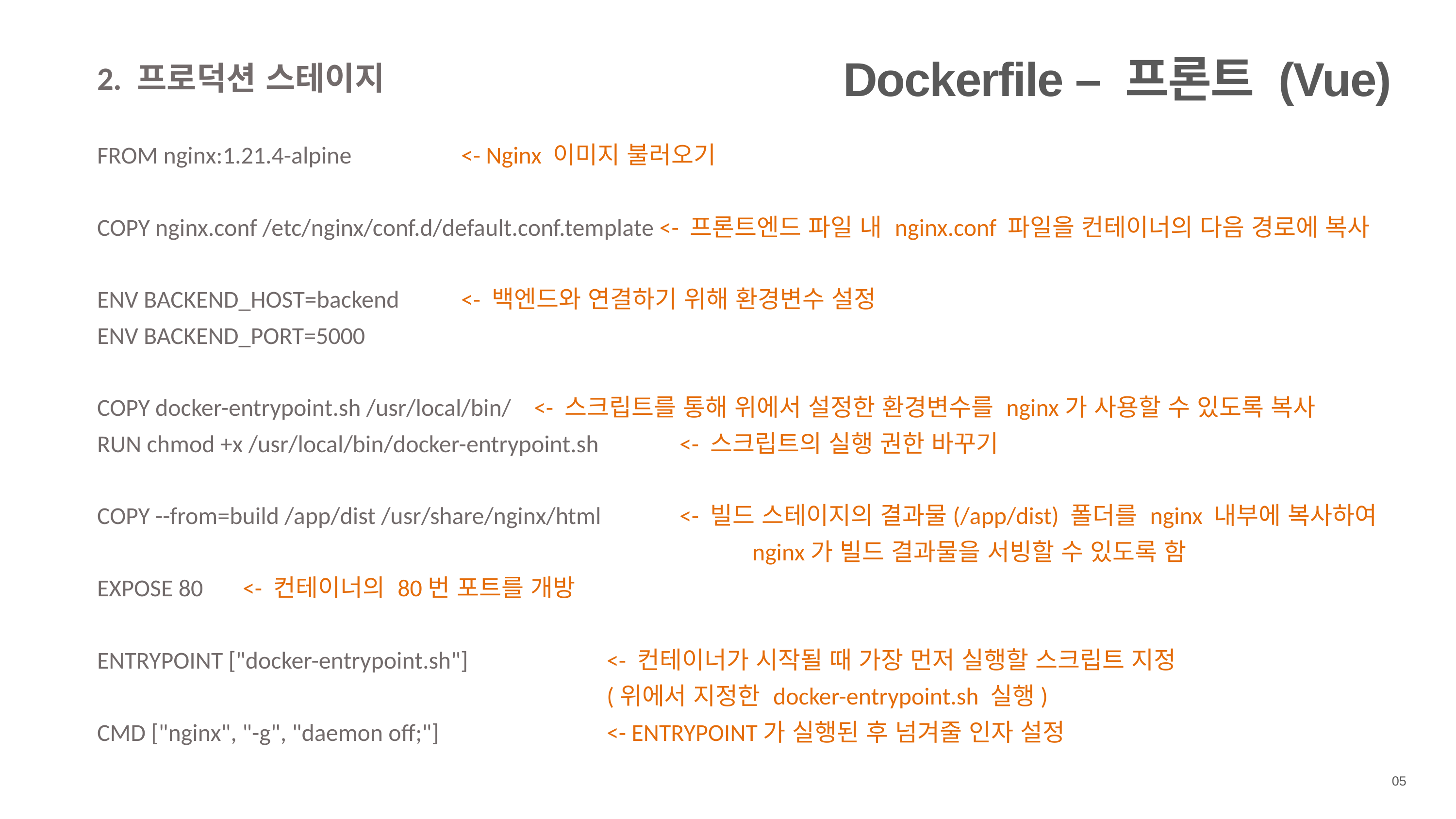

2. 프로덕션 스테이지

FROM nginx:1.21.4-alpine		<- Nginx 이미지 불러오기

COPY nginx.conf /etc/nginx/conf.d/default.conf.template <- 프론트엔드 파일 내 nginx.conf 파일을 컨테이너의 다음 경로에 복사

ENV BACKEND_HOST=backend	<- 백엔드와 연결하기 위해 환경변수 설정
ENV BACKEND_PORT=5000

COPY docker-entrypoint.sh /usr/local/bin/	<- 스크립트를 통해 위에서 설정한 환경변수를 nginx가 사용할 수 있도록 복사
RUN chmod +x /usr/local/bin/docker-entrypoint.sh		<- 스크립트의 실행 권한 바꾸기

COPY --from=build /app/dist /usr/share/nginx/html		<- 빌드 스테이지의 결과물(/app/dist) 폴더를 nginx 내부에 복사하여
									nginx가 빌드 결과물을 서빙할 수 있도록 함
EXPOSE 80	<- 컨테이너의 80번 포트를 개방

ENTRYPOINT ["docker-entrypoint.sh"]		<- 컨테이너가 시작될 때 가장 먼저 실행할 스크립트 지정
							(위에서 지정한 docker-entrypoint.sh 실행)
CMD ["nginx", "-g", "daemon off;"]			<- ENTRYPOINT가 실행된 후 넘겨줄 인자 설정
Dockerfile – 프론트 (Vue)
05